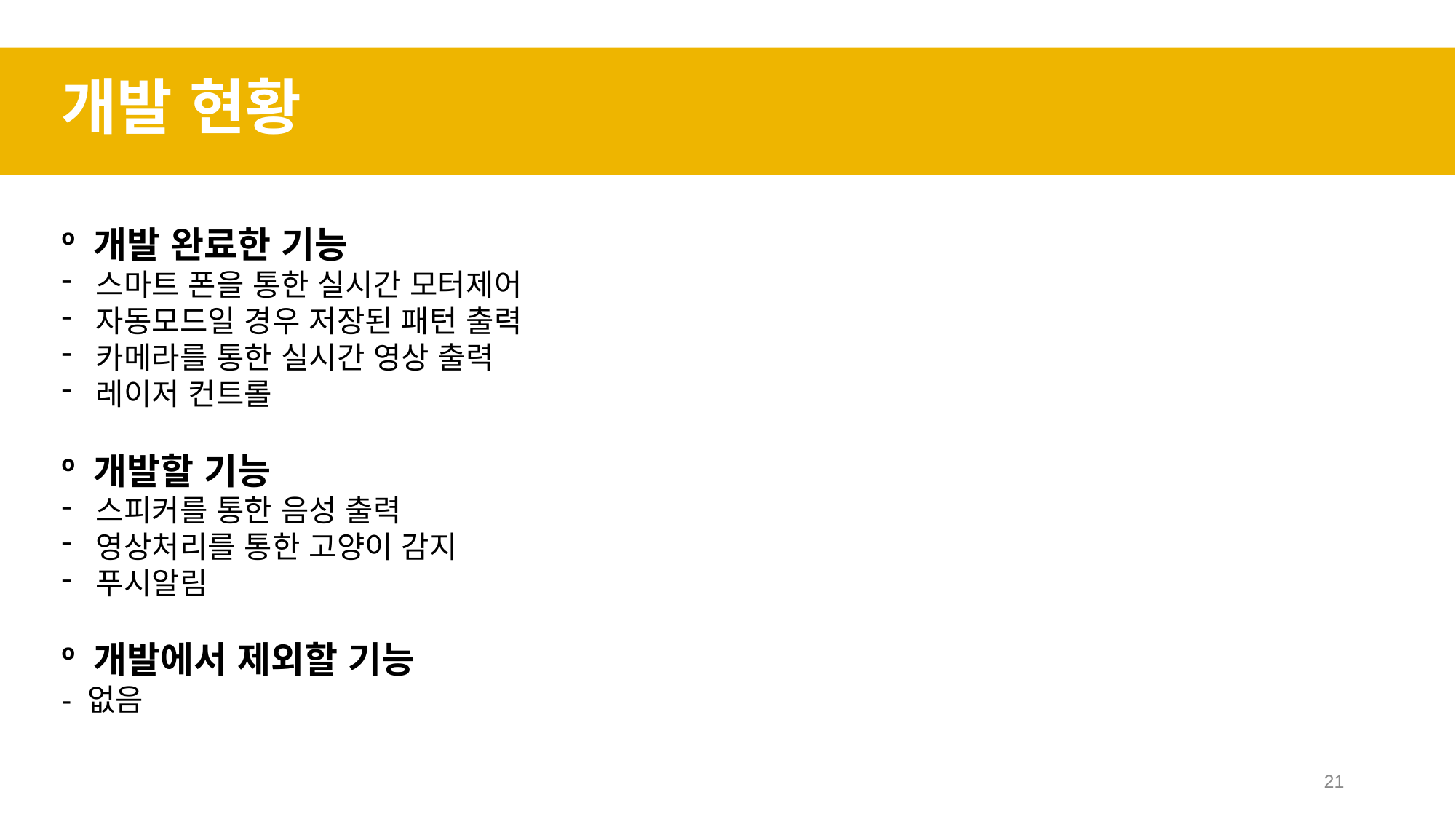

개발 현황
º 개발 완료한 기능
스마트 폰을 통한 실시간 모터제어
자동모드일 경우 저장된 패턴 출력
카메라를 통한 실시간 영상 출력
레이저 컨트롤

º 개발할 기능
스피커를 통한 음성 출력
영상처리를 통한 고양이 감지
푸시알림

º 개발에서 제외할 기능
- 없음
21